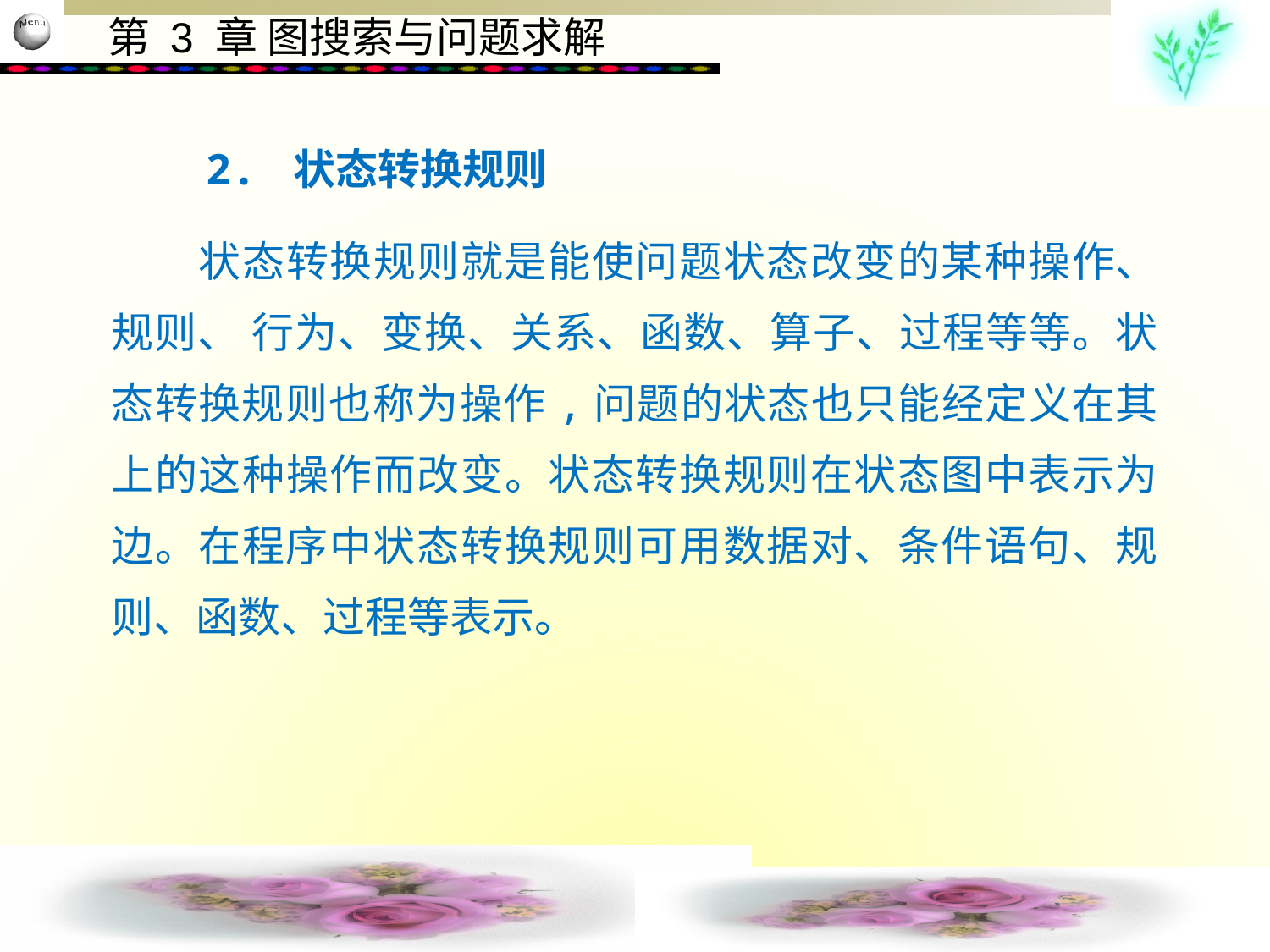

2. 状态转换规则
　　状态转换规则就是能使问题状态改变的某种操作、规则、 行为、变换、关系、函数、算子、过程等等。状态转换规则也称为操作,问题的状态也只能经定义在其上的这种操作而改变。状态转换规则在状态图中表示为边。在程序中状态转换规则可用数据对、条件语句、规则、函数、过程等表示。